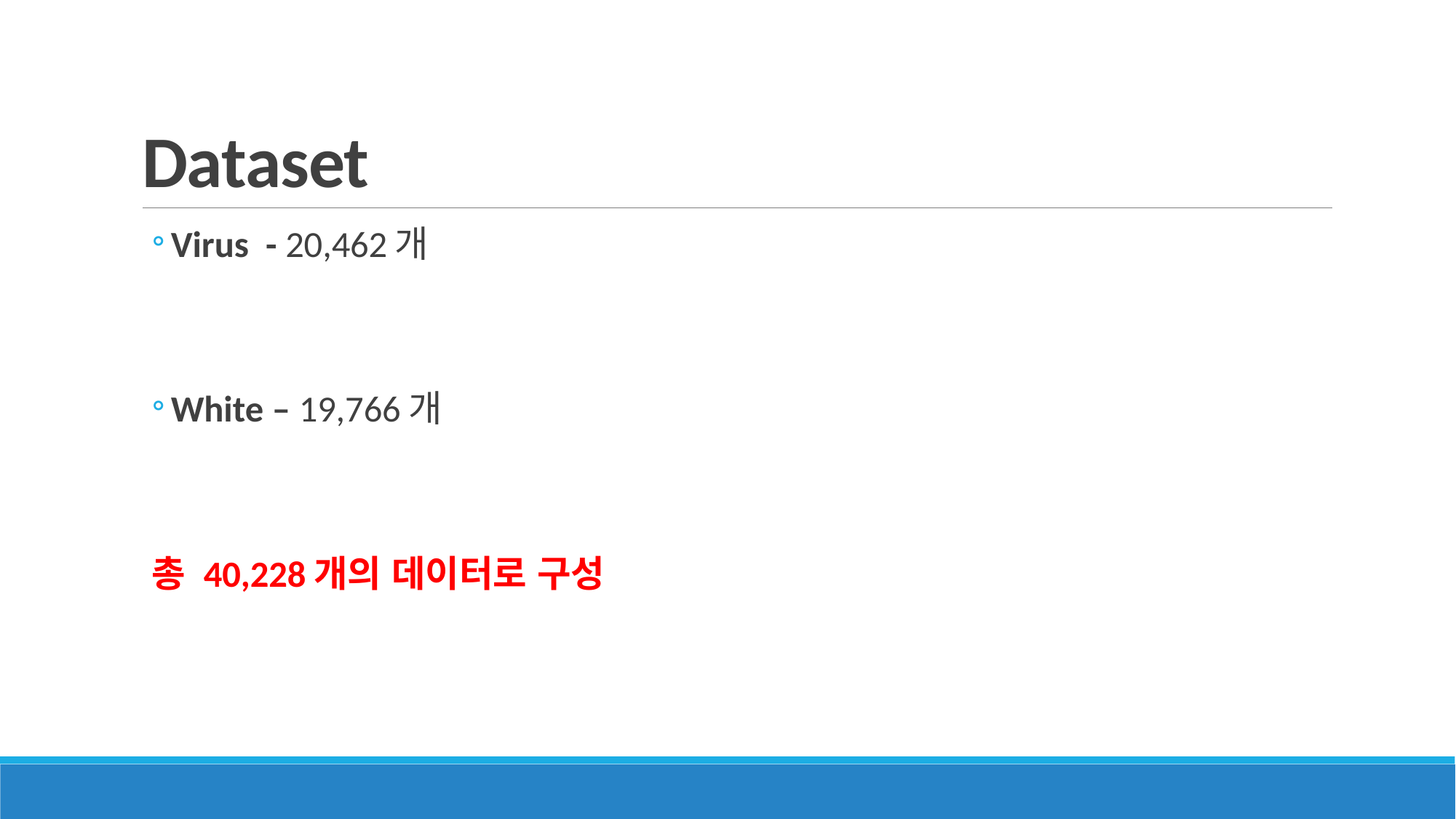

# Dataset
Virus  - 20,462개

White – 19,766개

총 40,228개의 데이터로 구성

a